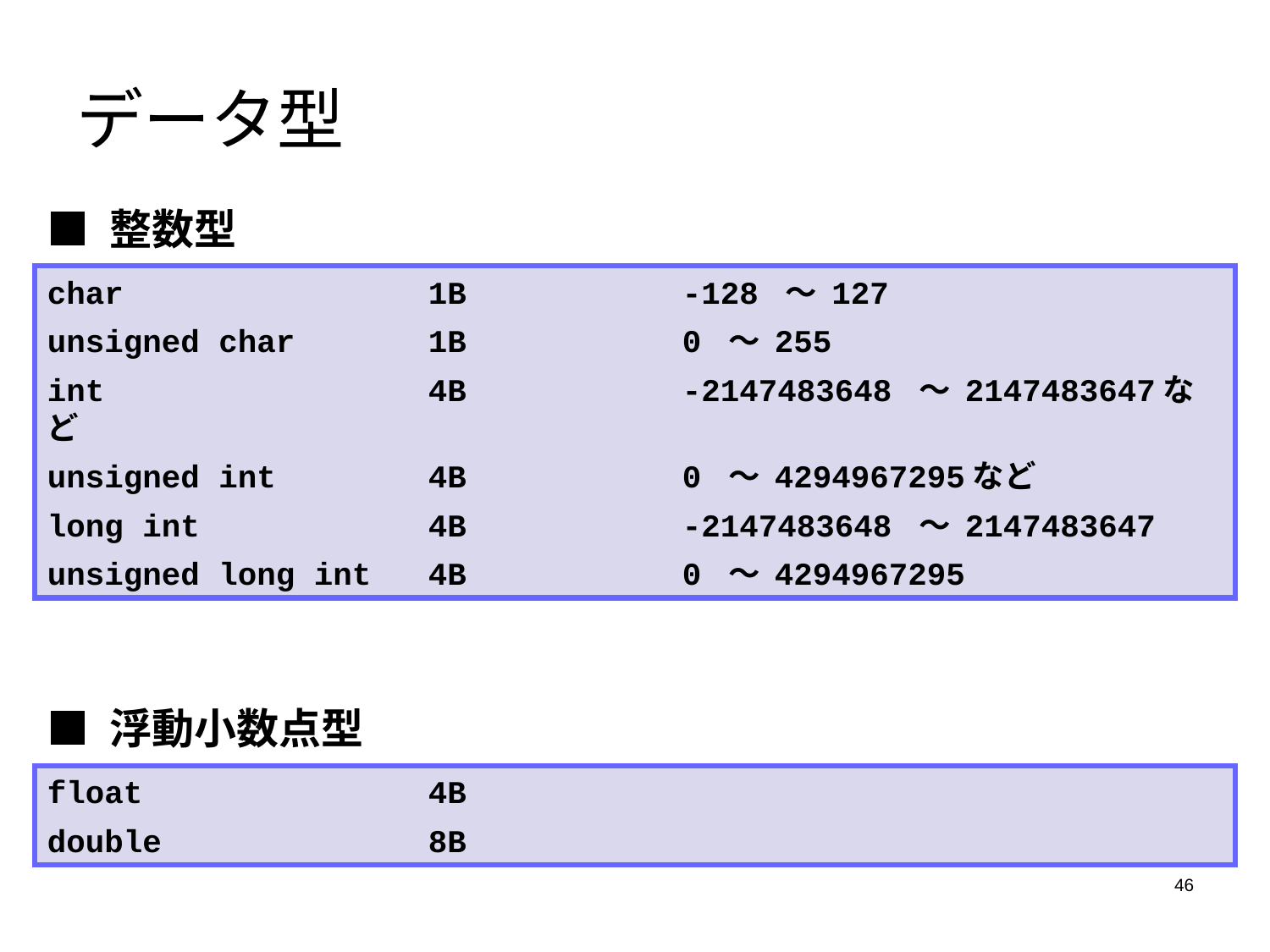

# データ型
■ 整数型
char			1B		-128 ～ 127
unsigned char		1B		0 ～ 255
int			4B		-2147483648 ～ 2147483647など
unsigned int		4B		0 ～ 4294967295など
long int		4B		-2147483648 ～ 2147483647
unsigned long int	4B		0 ～ 4294967295
■ 浮動小数点型
float			4B
double			8B
46